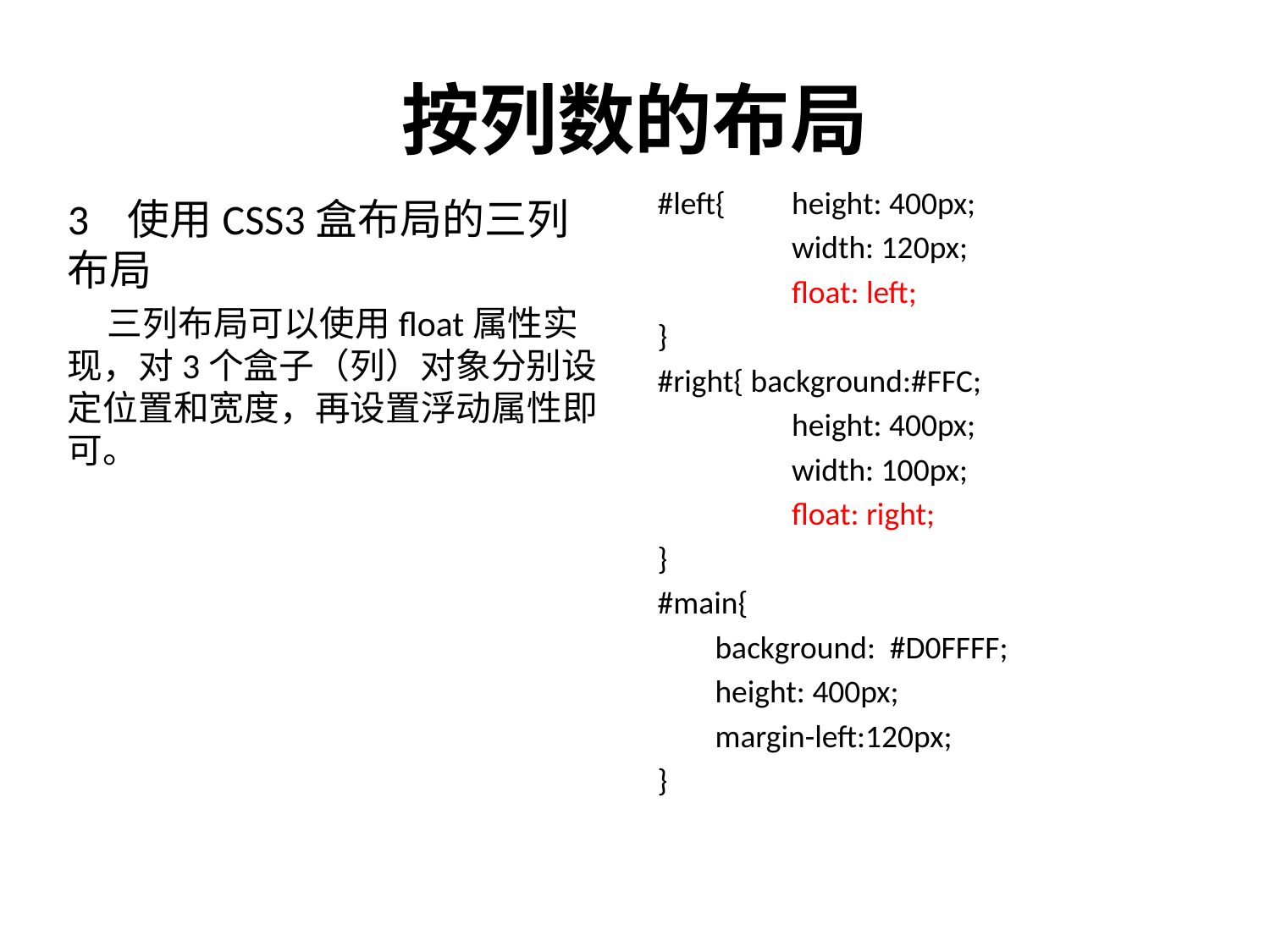

# 按列数的布局
#left{	 height: 400px;
	 width: 120px;
	 float: left;
}
#right{ background:#FFC;
	 height: 400px;
	 width: 100px;
	 float: right;
}
#main{
        background:  #D0FFFF;
        height: 400px;
        margin-left:120px;
}

3   使用CSS3盒布局的三列布局
    三列布局可以使用float属性实现，对3个盒子（列）对象分别设定位置和宽度，再设置浮动属性即可。